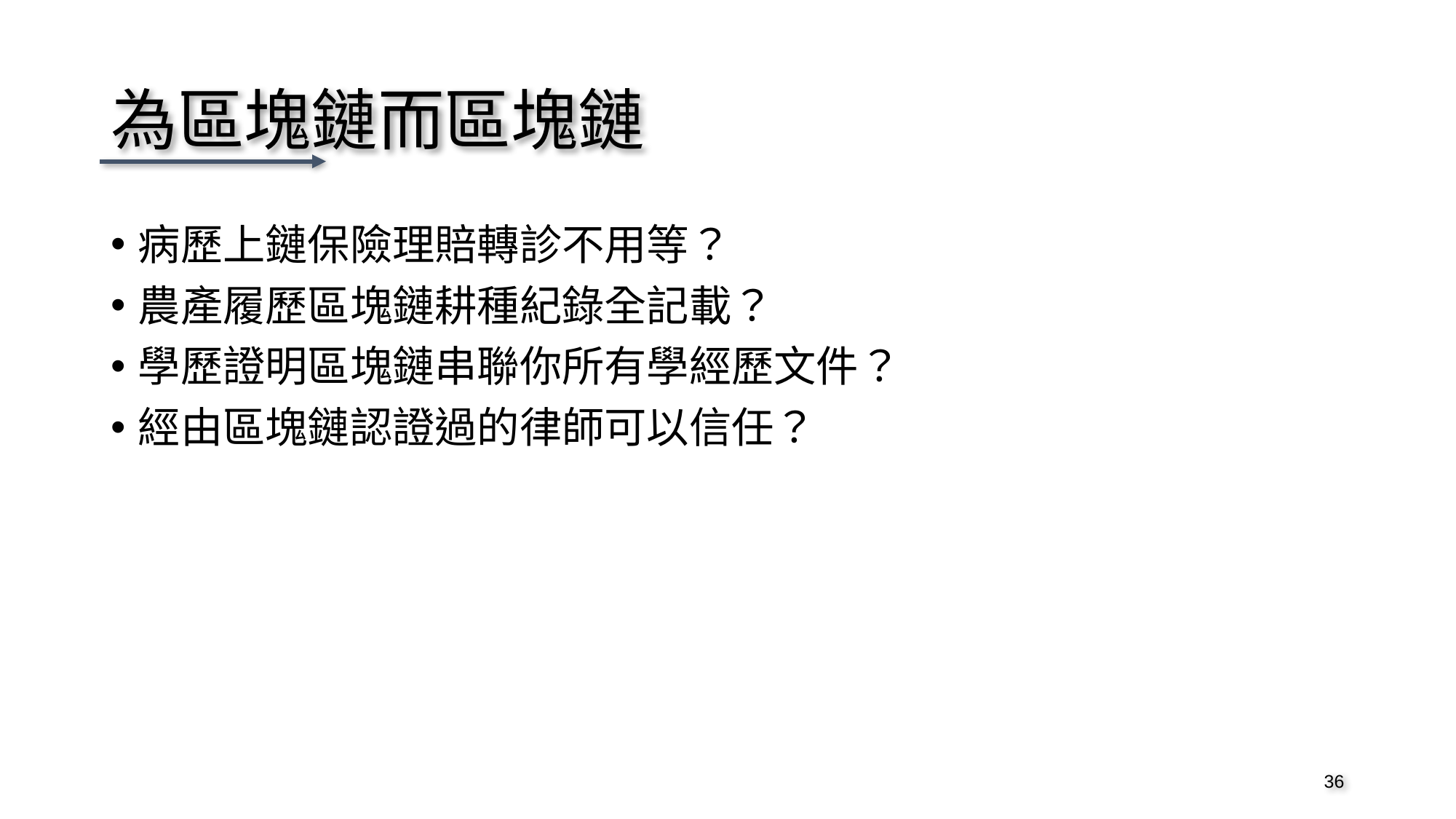

# 為區塊鏈而區塊鏈
病歷上鏈保險理賠轉診不用等？
農產履歷區塊鏈耕種紀錄全記載？
學歷證明區塊鏈串聯你所有學經歷文件？
經由區塊鏈認證過的律師可以信任？
36